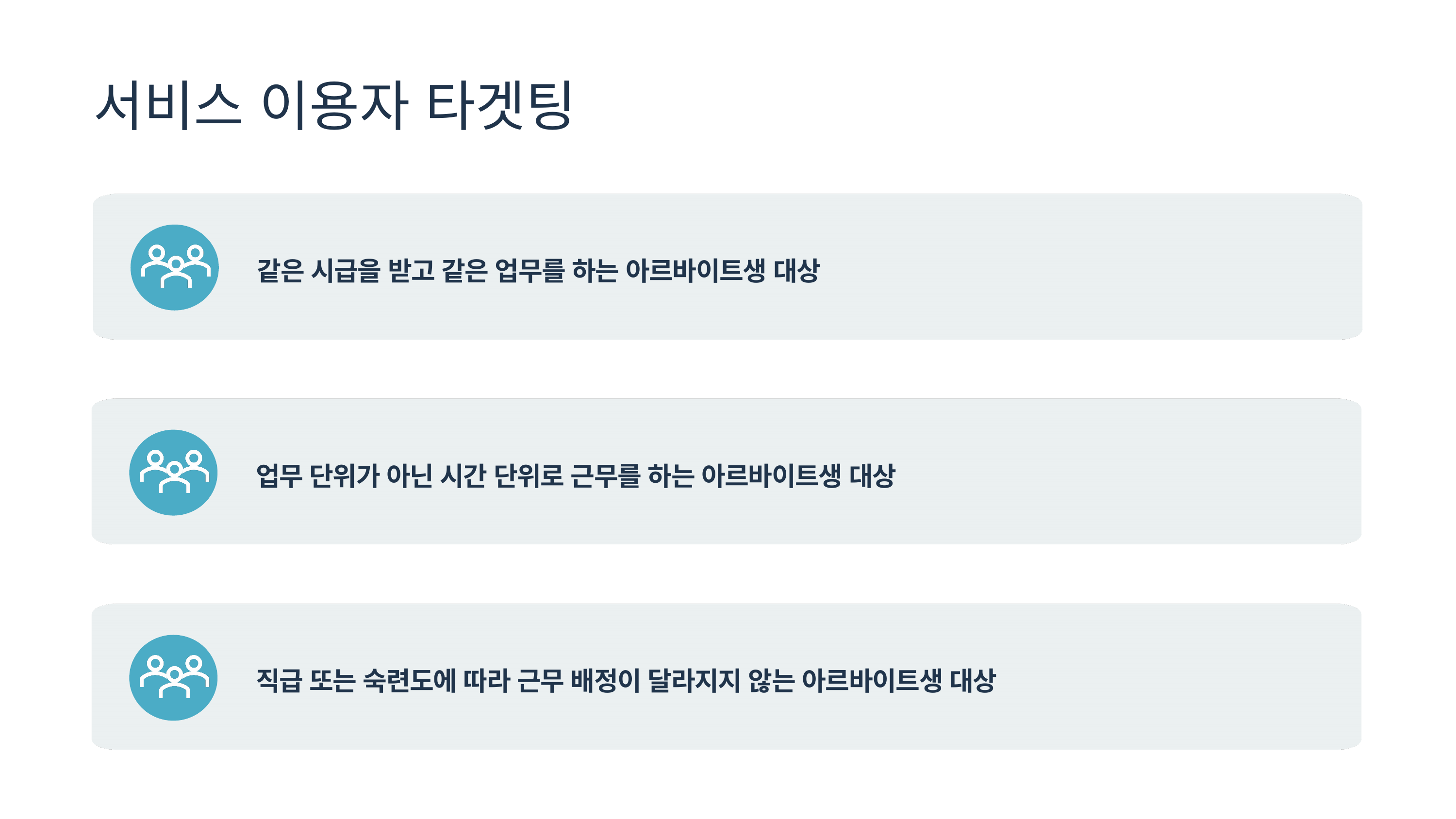

서비스 이용자 타겟팅

같은 시급을 받고 같은 업무를 하는 아르바이트생 대상

업무 단위가 아닌 시간 단위로 근무를 하는 아르바이트생 대상

직급 또는 숙련도에 따라 근무 배정이 달라지지 않는 아르바이트생 대상